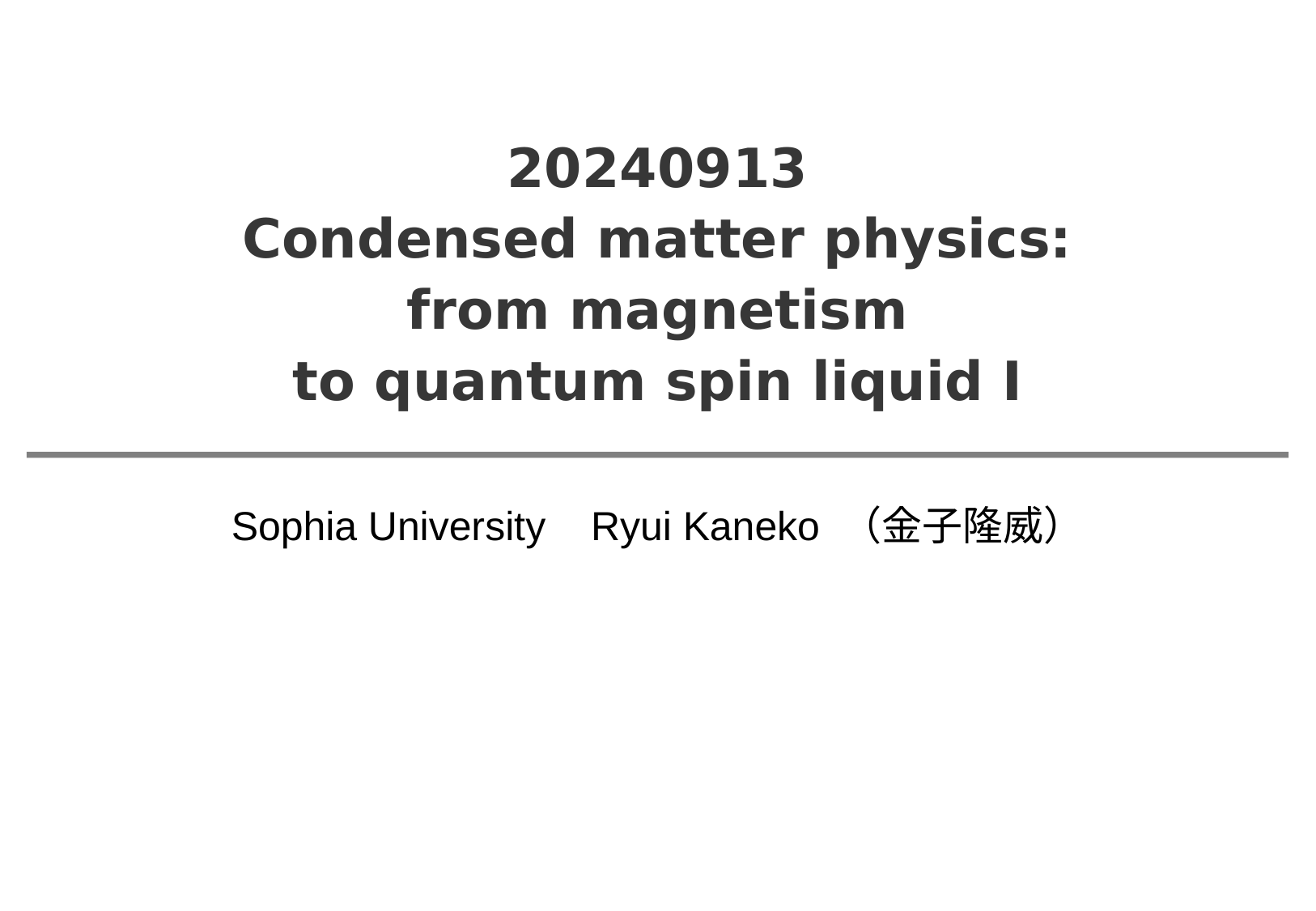

# 20240913 Condensed matter physics: from magnetism to quantum spin liquid I
Sophia University    Ryui Kaneko （金子隆威）